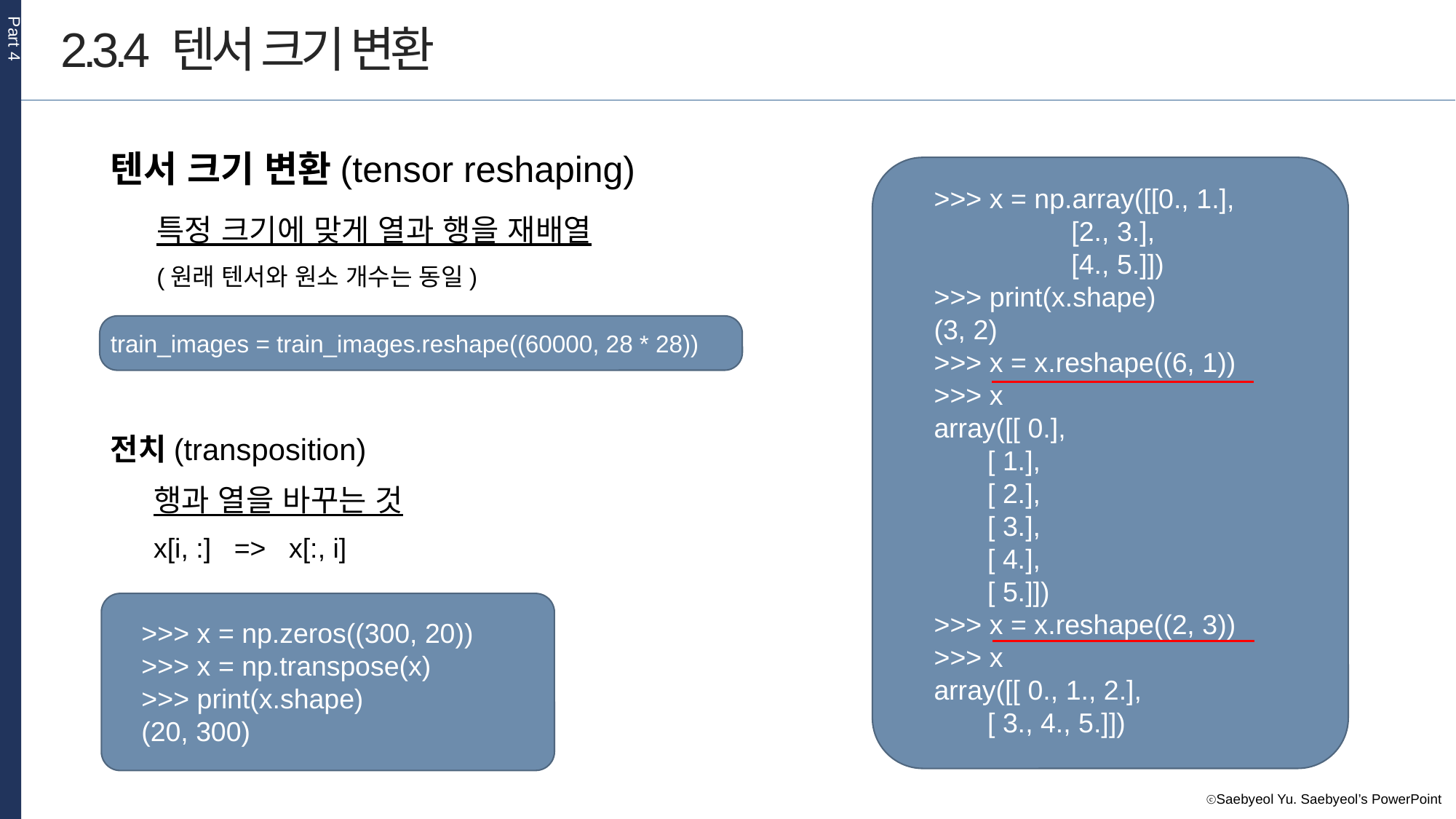

Part 4
2.3.4 텐서 크기 변환
텐서 크기 변환(tensor reshaping)

>>> x = np.array([[0., 1.],
                  [2., 3.],
                  [4., 5.]])
>>> print(x.shape)
(3, 2)
>>> x = x.reshape((6, 1))
>>> x
array([[ 0.],
       [ 1.],
       [ 2.],
       [ 3.],
       [ 4.],
       [ 5.]])
>>> x = x.reshape((2, 3))
>>> x
array([[ 0., 1., 2.],
       [ 3., 4., 5.]])
특정 크기에 맞게 열과 행을 재배열

(원래 텐서와 원소 개수는 동일)

train_images = train_images.reshape((60000, 28 * 28))
전치(transposition)
행과 열을 바꾸는 것

x[i, :]   =>   x[:, i]

>>> x = np.zeros((300, 20))
>>> x = np.transpose(x)
>>> print(x.shape)
(20, 300)